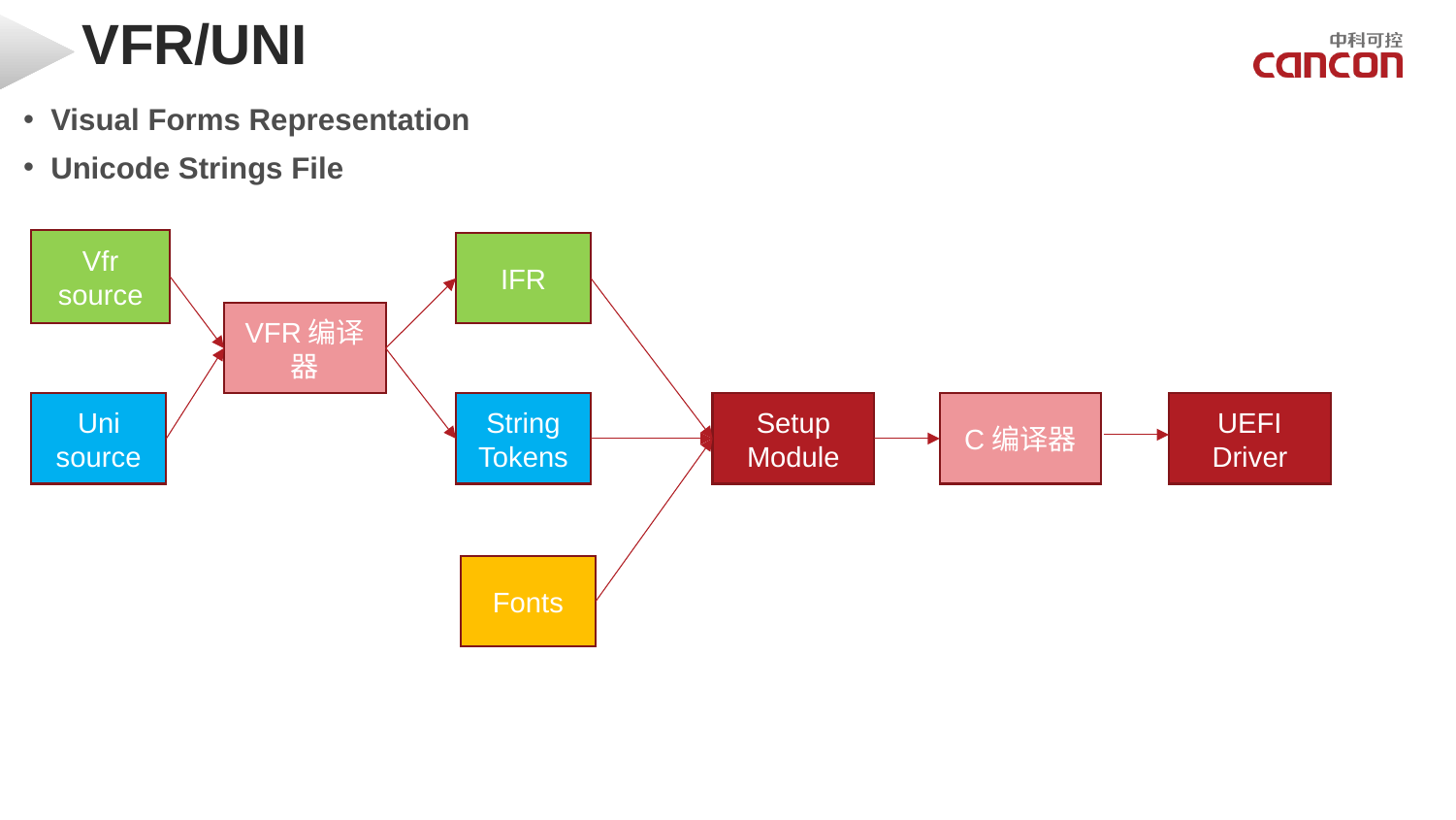

# VFR/UNI
Visual Forms Representation
Unicode Strings File
Vfr
source
IFR
VFR编译器
UEFI Driver
Setup Module
C编译器
Uni source
String Tokens
Fonts